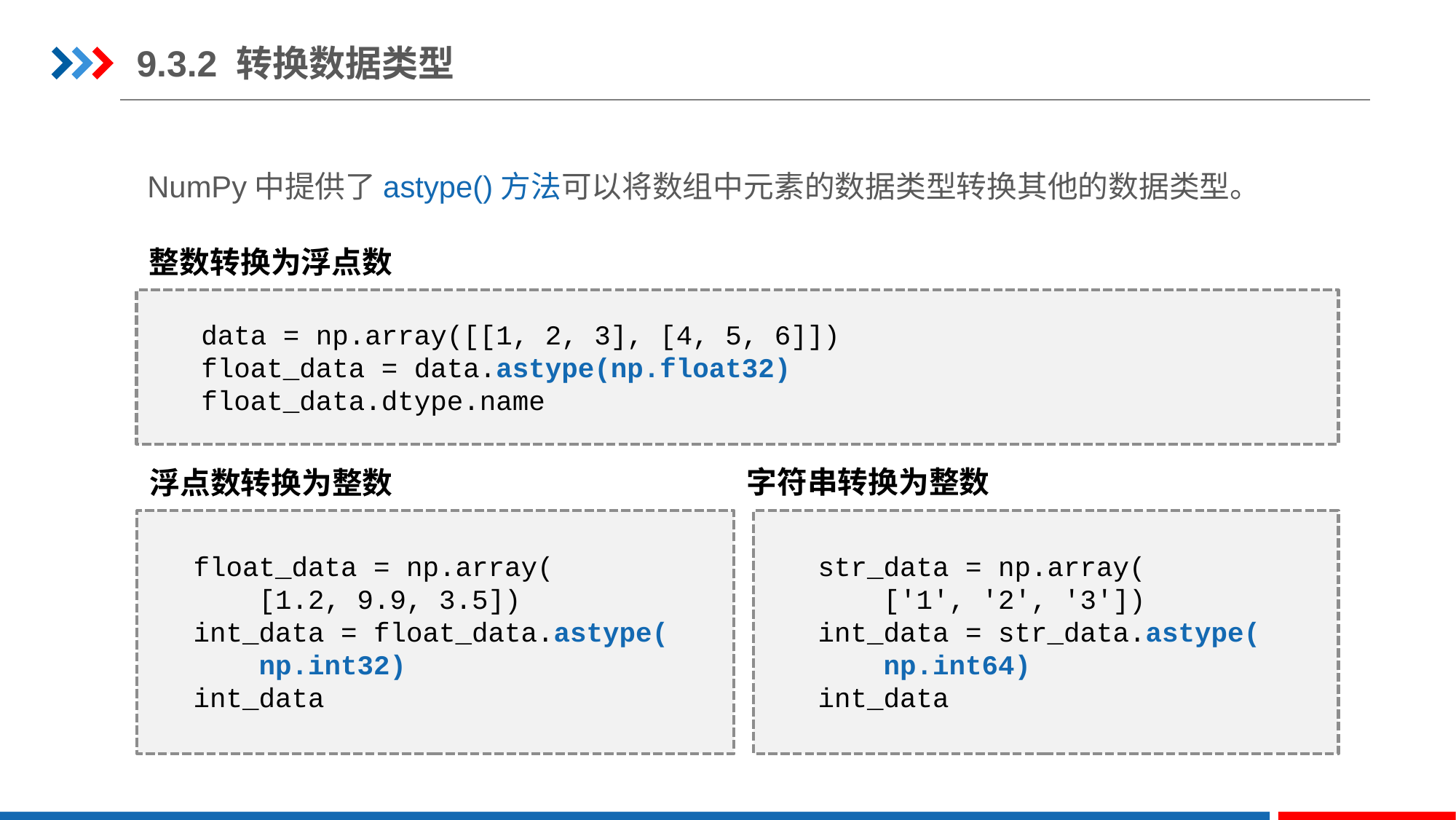

9.3.2 转换数据类型
NumPy中提供了astype()方法可以将数组中元素的数据类型转换其他的数据类型。
整数转换为浮点数

data = np.array([[1, 2, 3], [4, 5, 6]])
float_data = data.astype(np.float32)
float_data.dtype.name
字符串转换为整数
浮点数转换为整数

float_data = np.array(
    [1.2, 9.9, 3.5])
int_data = float_data.astype(
    np.int32)
int_data
str_data = np.array(
    ['1', '2', '3'])
int_data = str_data.astype(
    np.int64)
int_data